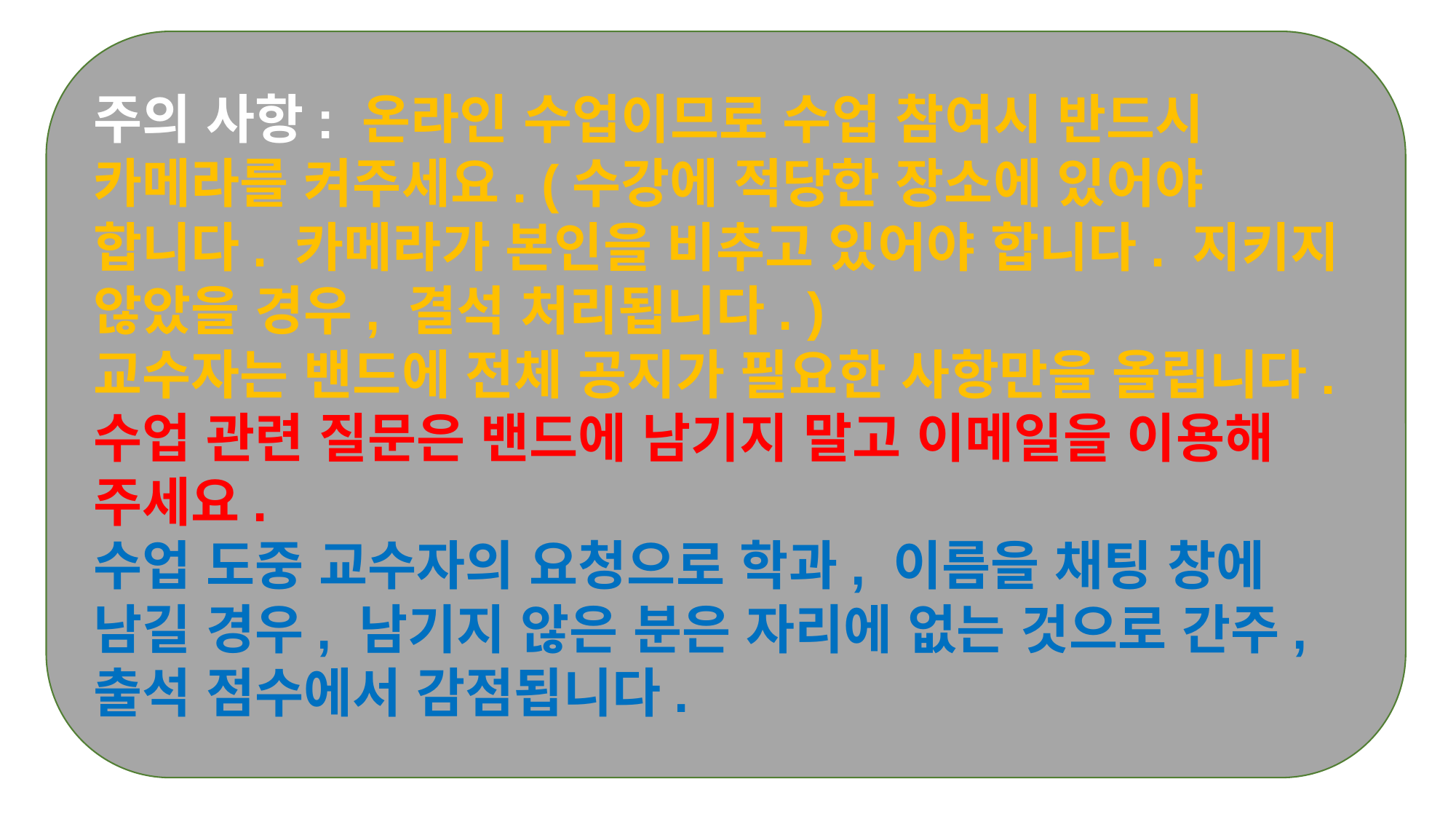

주의 사항: 온라인 수업이므로 수업 참여시 반드시 카메라를 켜주세요. (수강에 적당한 장소에 있어야 합니다. 카메라가 본인을 비추고 있어야 합니다. 지키지 않았을 경우, 결석 처리됩니다. )
교수자는 밴드에 전체 공지가 필요한 사항만을 올립니다. 수업 관련 질문은 밴드에 남기지 말고 이메일을 이용해 주세요.
수업 도중 교수자의 요청으로 학과, 이름을 채팅 창에 남길 경우, 남기지 않은 분은 자리에 없는 것으로 간주, 출석 점수에서 감점됩니다.